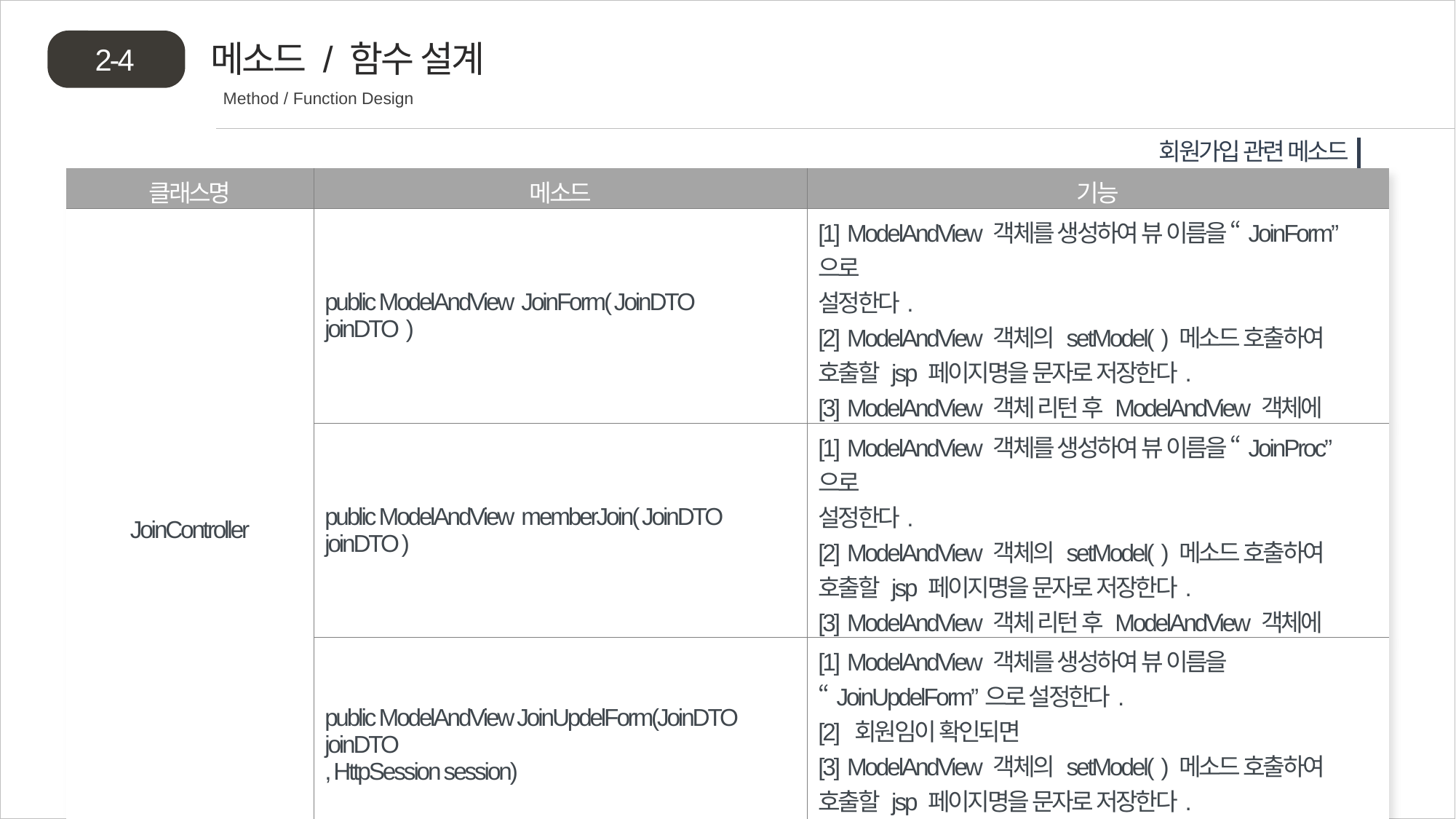

메소드 / 함수 설계
2-4
Method / Function Design
회원가입 관련 메소드
| 클래스명 | 메소드 | 기능 |
| --- | --- | --- |
| JoinController | public ModelAndView JoinForm( JoinDTO joinDTO ) | [1] ModelAndView 객체를 생성하여 뷰 이름을 “JoinForm”으로 설정한다. [2] ModelAndView 객체의 setModel( ) 메소드 호출하여 호출할 jsp 페이지명을 문자로 저장한다. [3] ModelAndView 객체 리턴 후 ModelAndView 객체에 저장된 jsp 페이지를 찾아 호출한다. |
|  | public ModelAndView memberJoin( JoinDTO joinDTO ) | [1] ModelAndView 객체를 생성하여 뷰 이름을 “JoinProc” 으로 설정한다. [2] ModelAndView 객체의 setModel( ) 메소드 호출하여 호출할 jsp 페이지명을 문자로 저장한다. [3] ModelAndView 객체 리턴 후 ModelAndView 객체에 저장된 jsp 페이지를 찾아 호출한다. |
|  | public ModelAndView JoinUpdelForm(JoinDTO joinDTO , HttpSession session) | [1] ModelAndView 객체를 생성하여 뷰 이름을 “JoinUpdelForm”으로 설정한다. [2] 회원임이 확인되면 [3] ModelAndView 객체의 setModel( ) 메소드 호출하여 호출할 jsp 페이지명을 문자로 저장한다. [4] ModelAndView 객체 리턴 후 ModelAndView 객체에 저장된 jsp 페이지를 찾아 호출한다. |